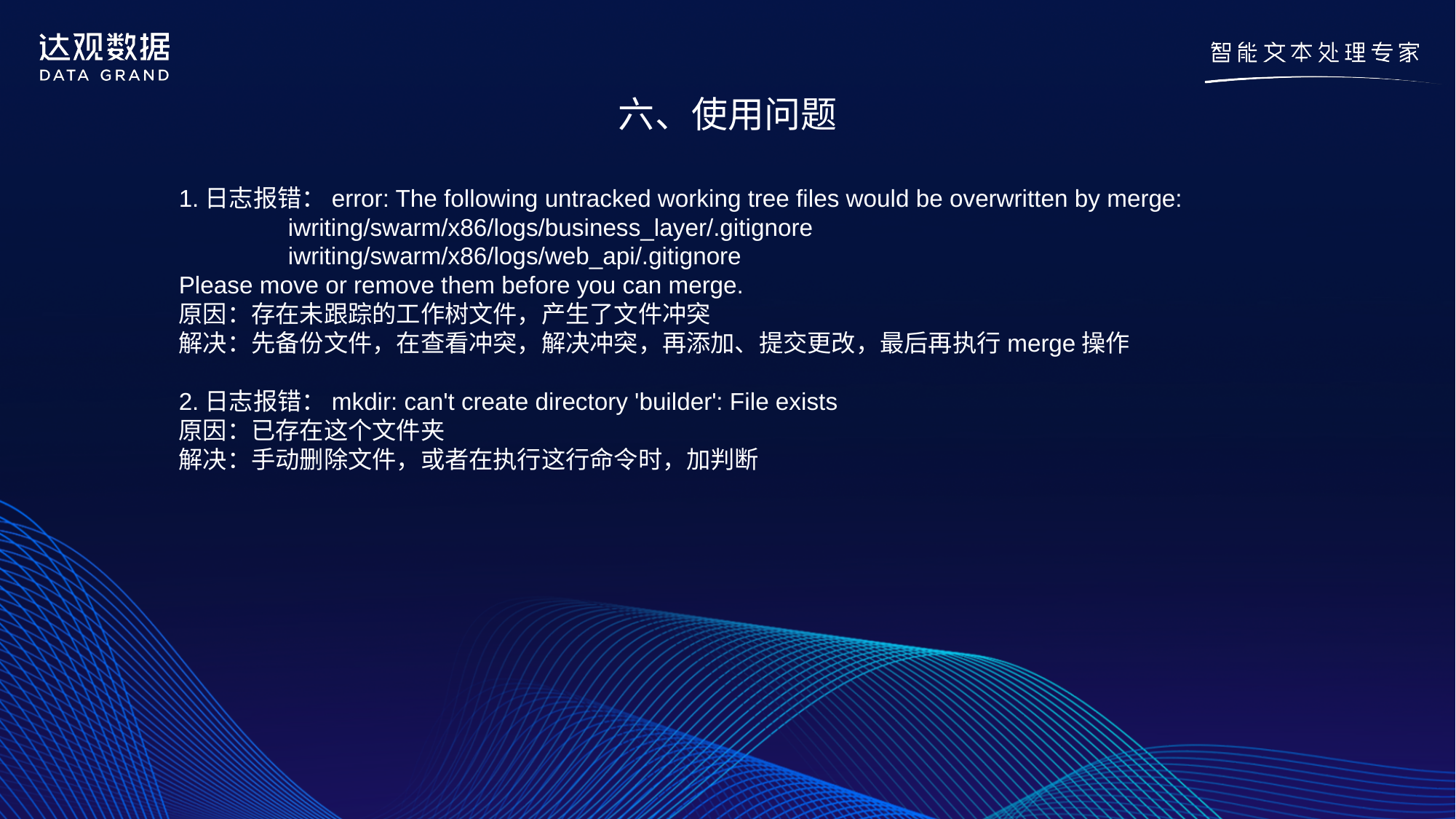

六、使用问题
1.日志报错：error: The following untracked working tree files would be overwritten by merge:
	iwriting/swarm/x86/logs/business_layer/.gitignore
	iwriting/swarm/x86/logs/web_api/.gitignore
Please move or remove them before you can merge.
原因：存在未跟踪的工作树文件，产生了文件冲突
解决：先备份文件，在查看冲突，解决冲突，再添加、提交更改，最后再执行merge操作

2.日志报错：mkdir: can't create directory 'builder': File exists
原因：已存在这个文件夹
解决：手动删除文件，或者在执行这行命令时，加判断